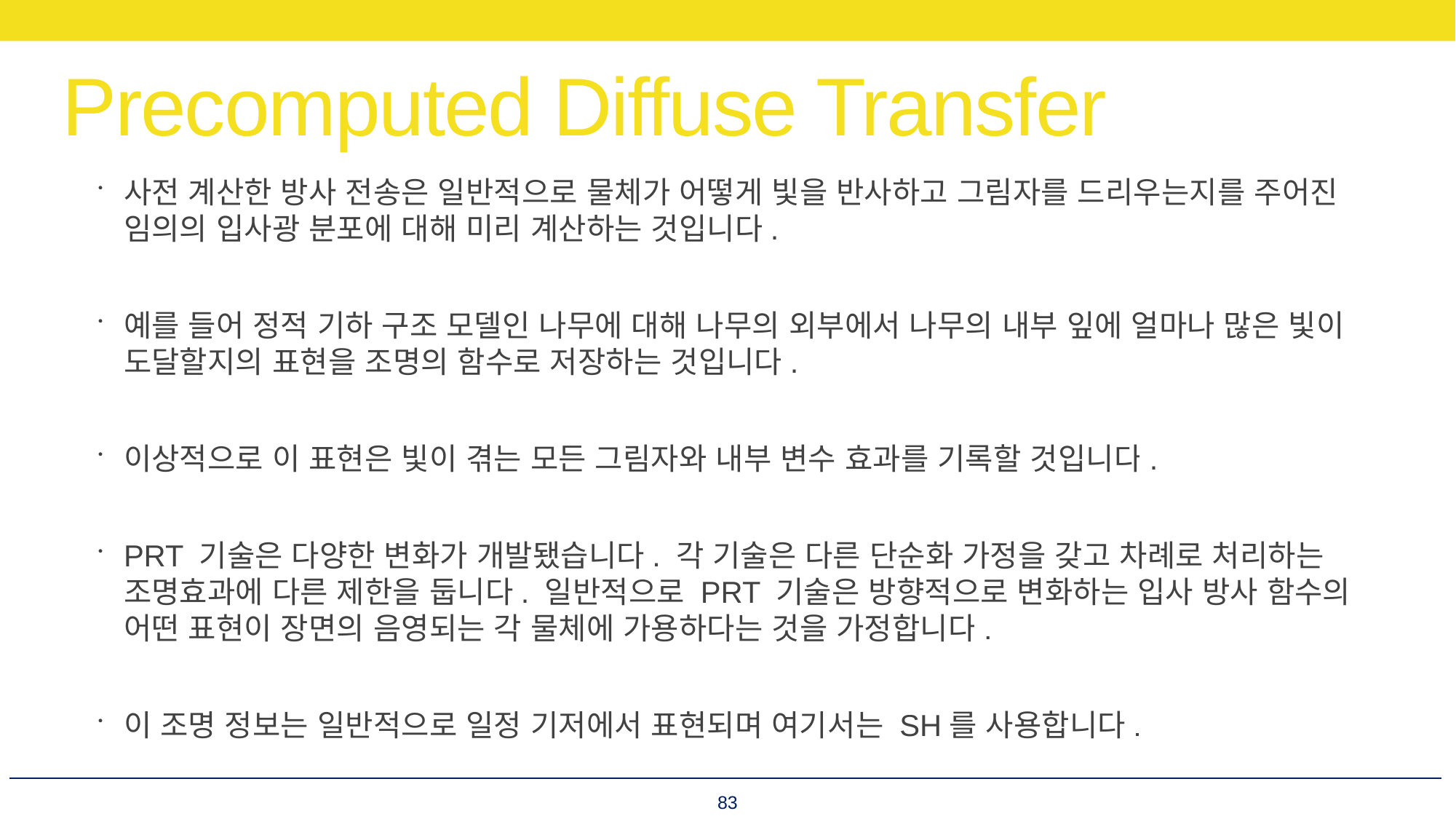

# Precomputed Diffuse Transfer
사전 계산한 방사 전송은 일반적으로 물체가 어떻게 빛을 반사하고 그림자를 드리우는지를 주어진
임의의 입사광 분포에 대해 미리 계산하는 것입니다.

예를 들어 정적 기하 구조 모델인 나무에 대해 나무의 외부에서 나무의 내부 잎에 얼마나 많은 빛이 도달할지의 표현을 조명의 함수로 저장하는 것입니다.

이상적으로 이 표현은 빛이 겪는 모든 그림자와 내부 변수 효과를 기록할 것입니다.

PRT 기술은 다양한 변화가 개발됐습니다. 각 기술은 다른 단순화 가정을 갖고 차례로 처리하는 조명효과에 다른 제한을 둡니다. 일반적으로 PRT 기술은 방향적으로 변화하는 입사 방사 함수의 어떤 표현이 장면의 음영되는 각 물체에 가용하다는 것을 가정합니다.

이 조명 정보는 일반적으로 일정 기저에서 표현되며 여기서는 SH를 사용합니다.
83